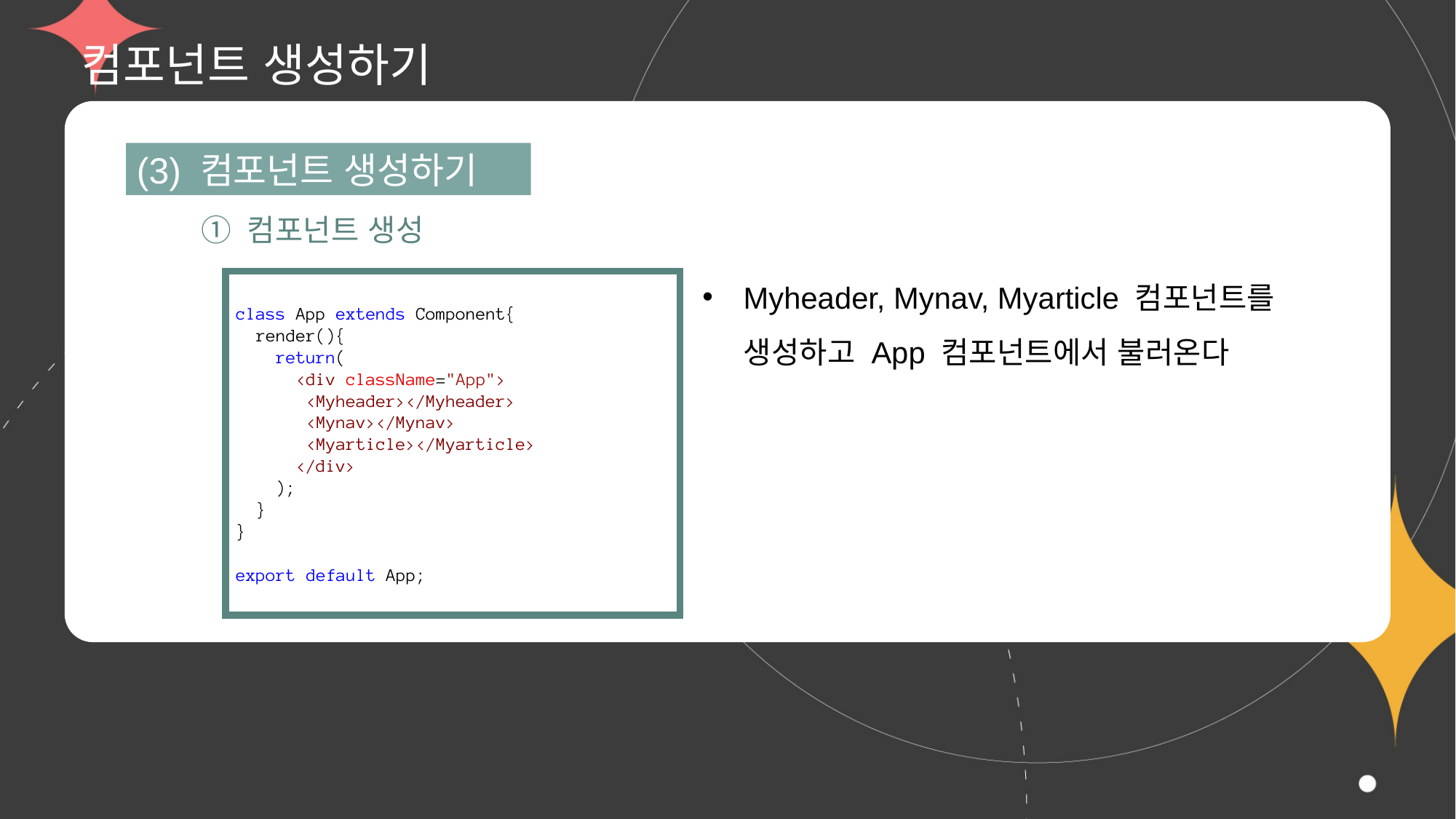

# 컴포넌트 생성하기
(3) 컴포넌트 생성하기
① 컴포넌트 생성
Myheader, Mynav, Myarticle 컴포넌트를 생성하고 App 컴포넌트에서 불러온다
class App extends Component{
  render(){
    return(
      <div className="App">
       <Myheader></Myheader>
       <Mynav></Mynav>
       <Myarticle></Myarticle>
      </div>
    );
  }
}
export default App;